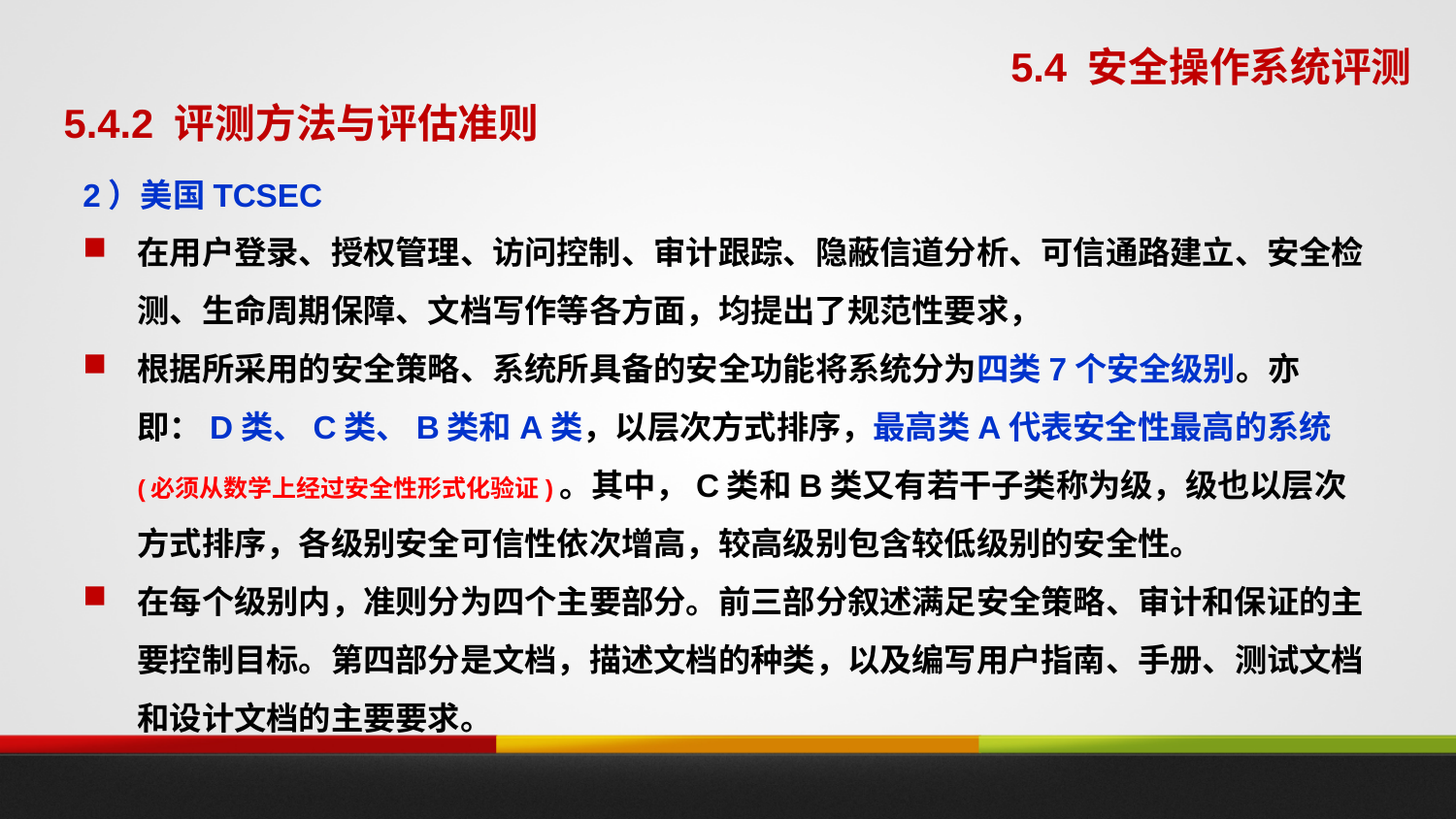

5.4 安全操作系统评测
5.4.2 评测方法与评估准则
2）美国TCSEC
在用户登录、授权管理、访问控制、审计跟踪、隐蔽信道分析、可信通路建立、安全检测、生命周期保障、文档写作等各方面，均提出了规范性要求，
根据所采用的安全策略、系统所具备的安全功能将系统分为四类7个安全级别。亦即：D类、C类、B类和A类，以层次方式排序，最高类A代表安全性最高的系统(必须从数学上经过安全性形式化验证)。其中，C类和B类又有若干子类称为级，级也以层次方式排序，各级别安全可信性依次增高，较高级别包含较低级别的安全性。
在每个级别内，准则分为四个主要部分。前三部分叙述满足安全策略、审计和保证的主要控制目标。第四部分是文档，描述文档的种类，以及编写用户指南、手册、测试文档和设计文档的主要要求。